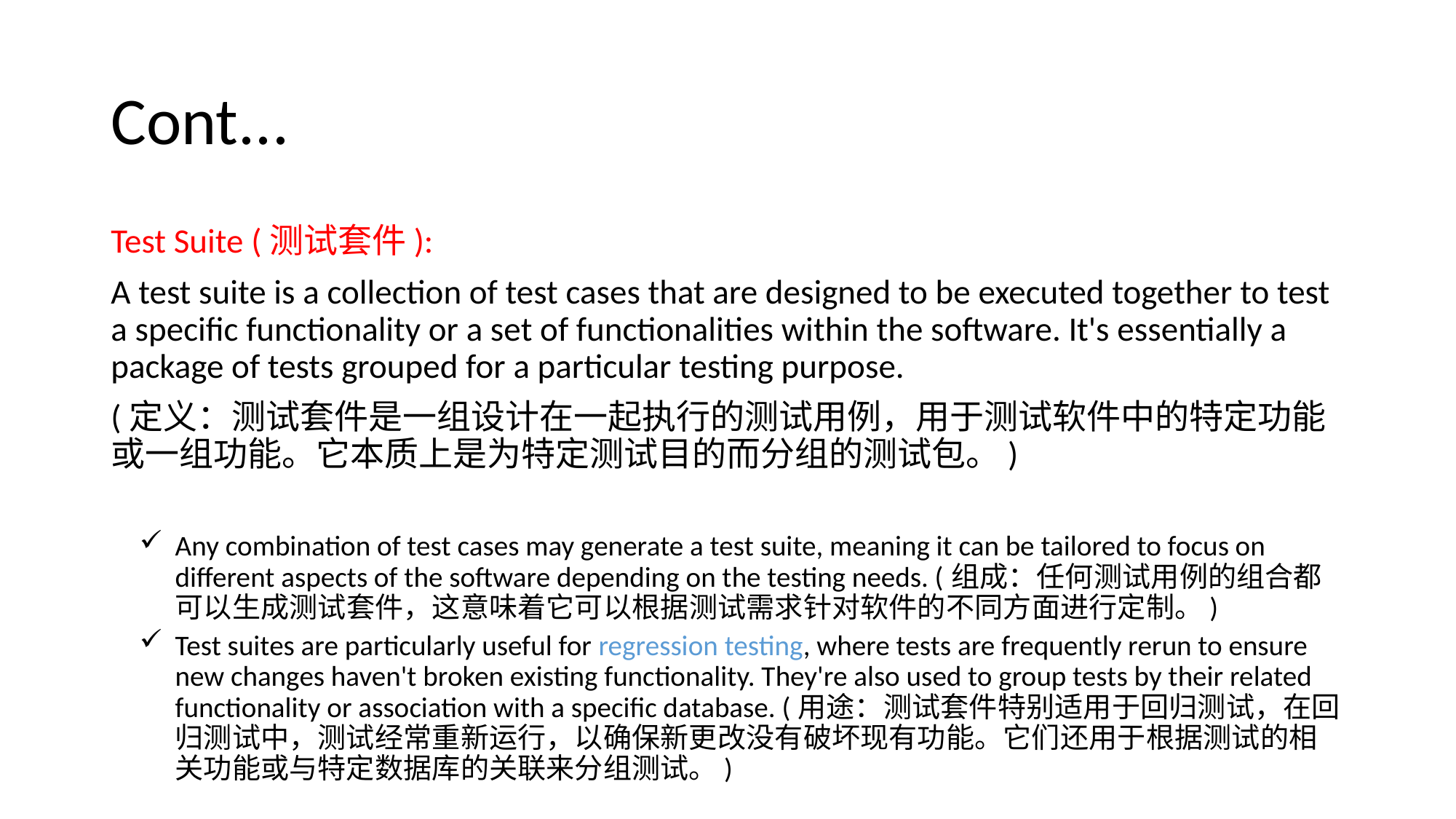

# Cont...
Test Suite (测试套件):
A test suite is a collection of test cases that are designed to be executed together to test a specific functionality or a set of functionalities within the software. It's essentially a package of tests grouped for a particular testing purpose.
(定义：测试套件是一组设计在一起执行的测试用例，用于测试软件中的特定功能或一组功能。它本质上是为特定测试目的而分组的测试包。)

Any combination of test cases may generate a test suite, meaning it can be tailored to focus on different aspects of the software depending on the testing needs. (组成：任何测试用例的组合都可以生成测试套件，这意味着它可以根据测试需求针对软件的不同方面进行定制。)
Test suites are particularly useful for regression testing, where tests are frequently rerun to ensure new changes haven't broken existing functionality. They're also used to group tests by their related functionality or association with a specific database. (用途：测试套件特别适用于回归测试，在回归测试中，测试经常重新运行，以确保新更改没有破坏现有功能。它们还用于根据测试的相关功能或与特定数据库的关联来分组测试。)